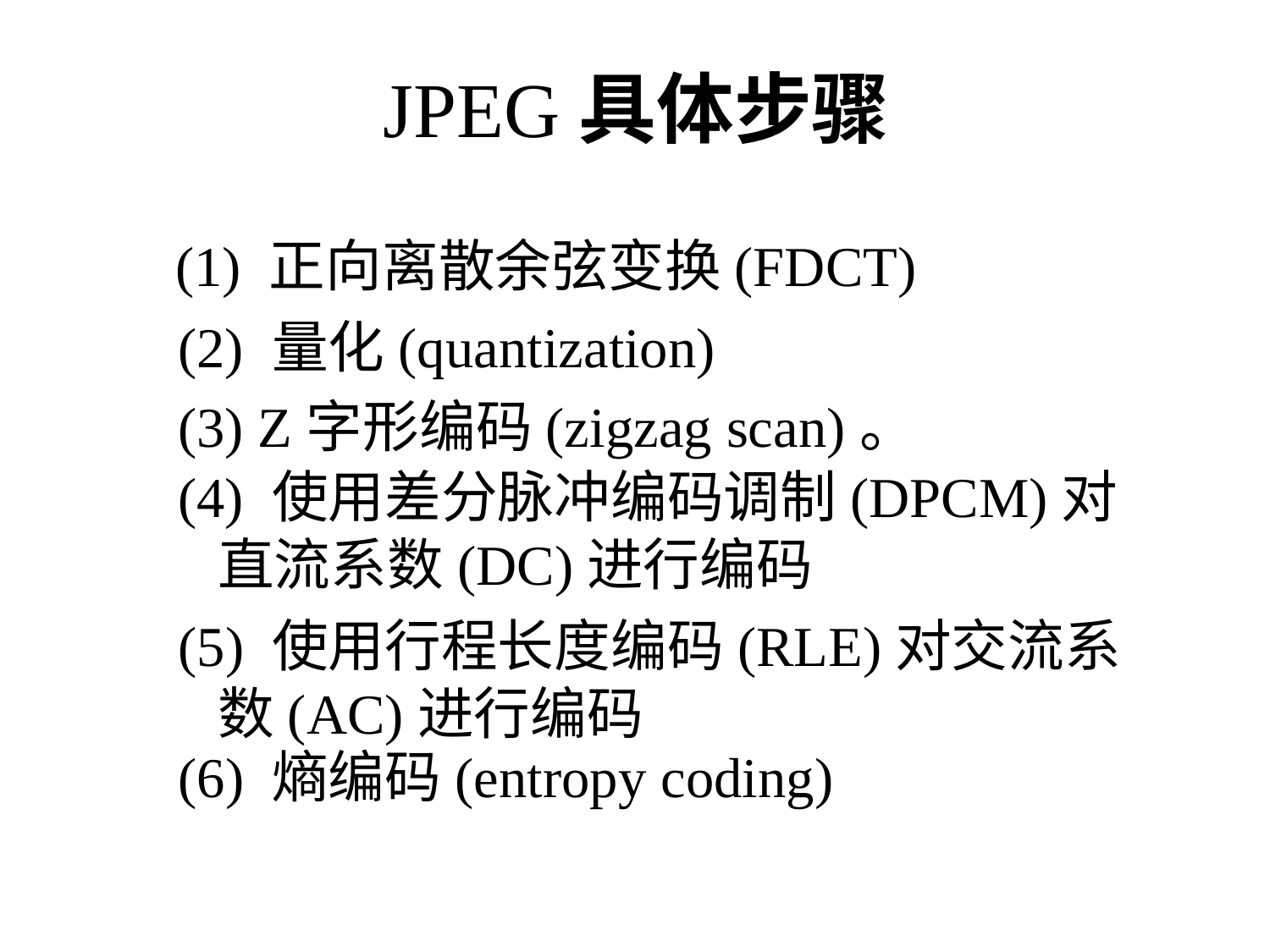

# JPEG具体步骤
(1) 正向离散余弦变换(FDCT)
(2) 量化(quantization)
(3) Z字形编码(zigzag scan)。
(4) 使用差分脉冲编码调制(DPCM)对直流系数(DC)进行编码
(5) 使用行程长度编码(RLE)对交流系数(AC)进行编码
(6) 熵编码(entropy coding)